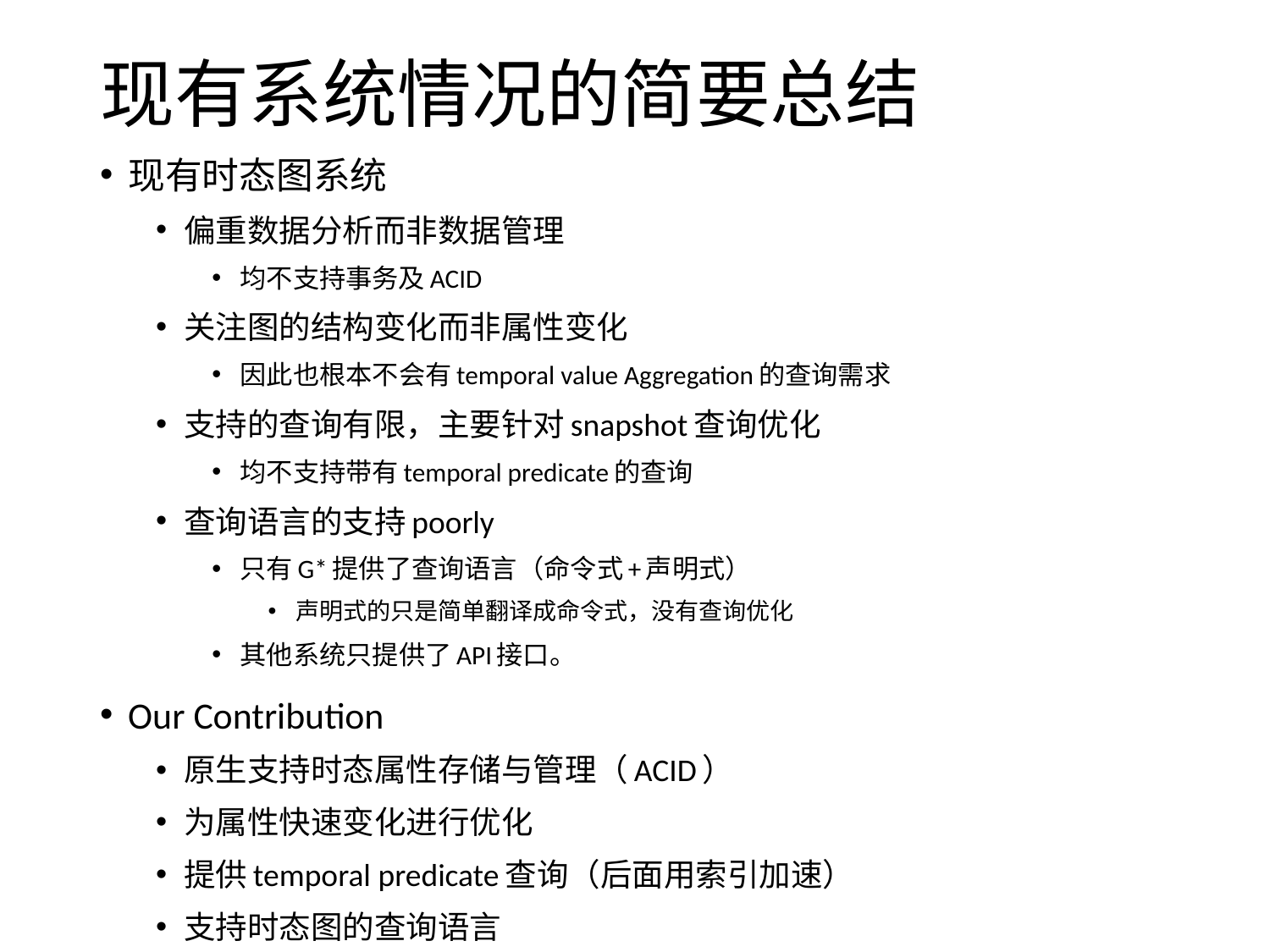

# 现有系统情况的简要总结
现有时态图系统
偏重数据分析而非数据管理
均不支持事务及ACID
关注图的结构变化而非属性变化
因此也根本不会有temporal value Aggregation的查询需求
支持的查询有限，主要针对snapshot查询优化
均不支持带有temporal predicate的查询
查询语言的支持poorly
只有G*提供了查询语言（命令式+声明式）
声明式的只是简单翻译成命令式，没有查询优化
其他系统只提供了API接口。
Our Contribution
原生支持时态属性存储与管理（ACID）
为属性快速变化进行优化
提供temporal predicate查询（后面用索引加速）
支持时态图的查询语言